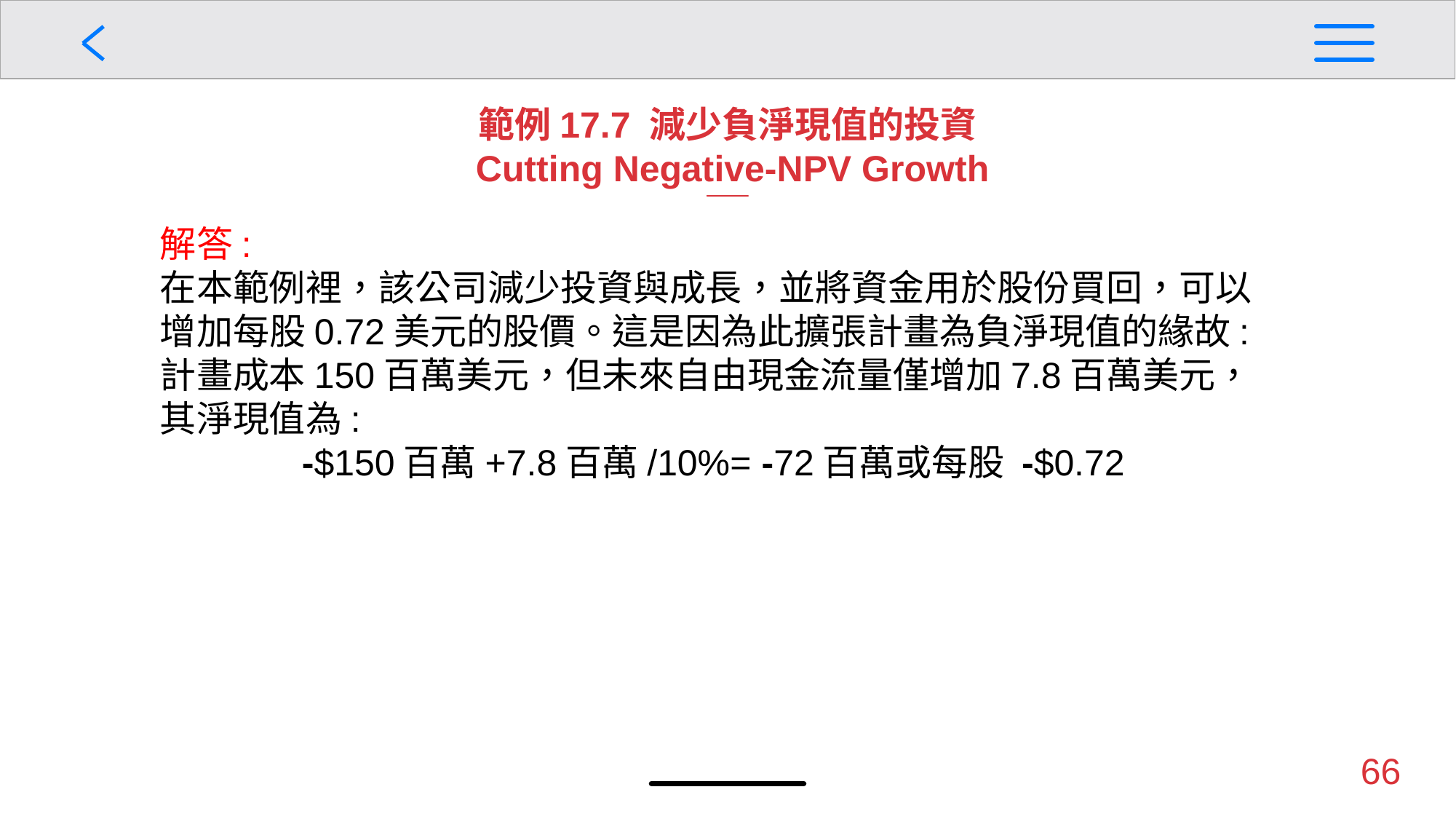

範例17.7 減少負淨現值的投資
 Cutting Negative-NPV Growth
解答:
在本範例裡，該公司減少投資與成長，並將資金用於股份買回，可以增加每股0.72美元的股價。這是因為此擴張計畫為負淨現值的緣故:計畫成本150百萬美元，但未來自由現金流量僅增加7.8百萬美元，其淨現值為:
-$150百萬+7.8百萬/10%= -72百萬或每股 -$0.72
66